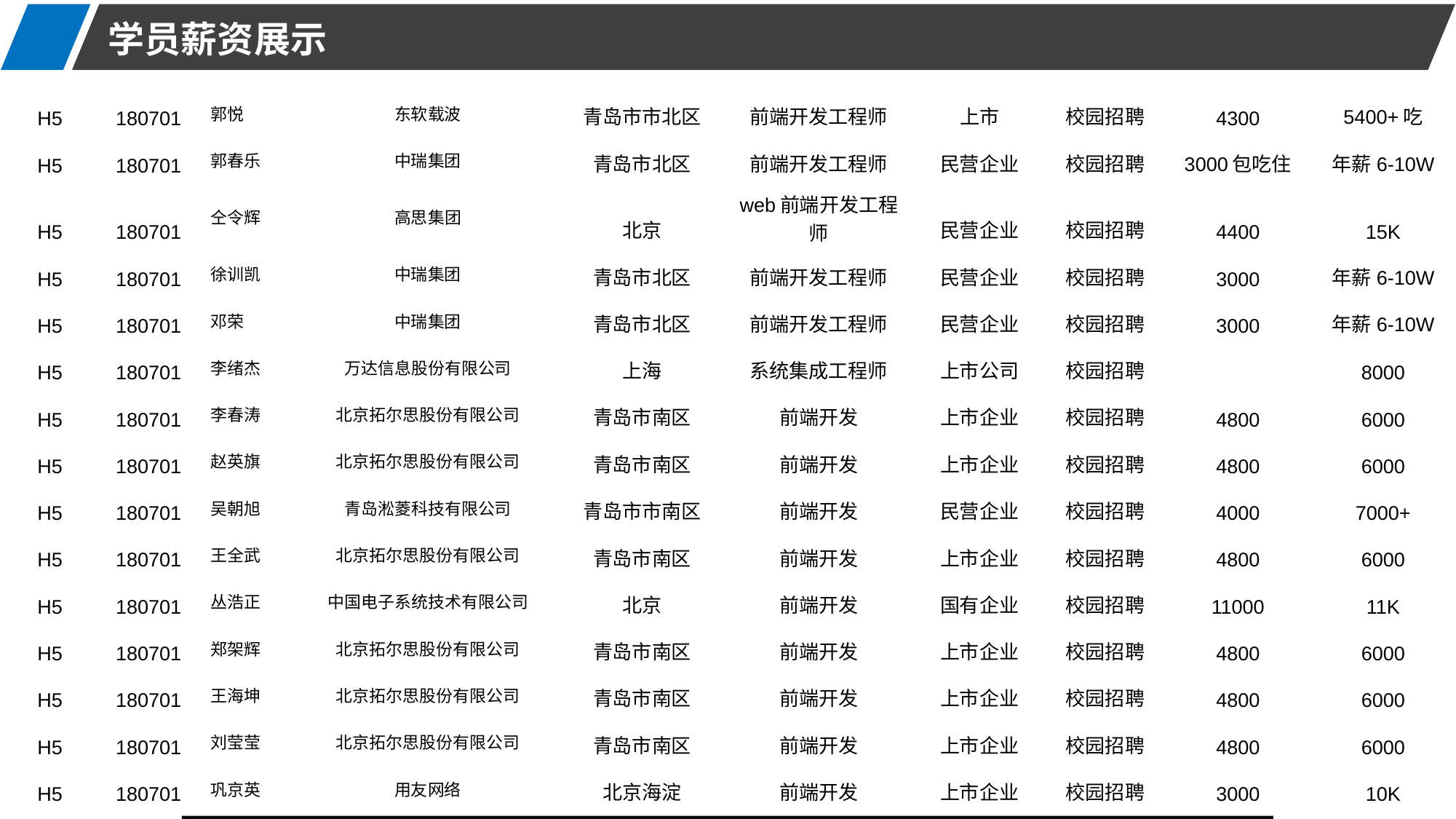

学员薪资展示
| H5 | 180701 | 郭悦 | 东软载波 | 青岛市市北区 | 前端开发工程师 | 上市 | 校园招聘 | 4300 | 5400+吃 |
| --- | --- | --- | --- | --- | --- | --- | --- | --- | --- |
| H5 | 180701 | 郭春乐 | 中瑞集团 | 青岛市北区 | 前端开发工程师 | 民营企业 | 校园招聘 | 3000包吃住 | 年薪6-10W |
| H5 | 180701 | 仝令辉 | 高思集团 | 北京 | web前端开发工程师 | 民营企业 | 校园招聘 | 4400 | 15K |
| H5 | 180701 | 徐训凯 | 中瑞集团 | 青岛市北区 | 前端开发工程师 | 民营企业 | 校园招聘 | 3000 | 年薪6-10W |
| H5 | 180701 | 邓荣 | 中瑞集团 | 青岛市北区 | 前端开发工程师 | 民营企业 | 校园招聘 | 3000 | 年薪6-10W |
| H5 | 180701 | 李绪杰 | 万达信息股份有限公司 | 上海 | 系统集成工程师 | 上市公司 | 校园招聘 |  | 8000 |
| H5 | 180701 | 李春涛 | 北京拓尔思股份有限公司 | 青岛市南区 | 前端开发 | 上市企业 | 校园招聘 | 4800 | 6000 |
| H5 | 180701 | 赵英旗 | 北京拓尔思股份有限公司 | 青岛市南区 | 前端开发 | 上市企业 | 校园招聘 | 4800 | 6000 |
| H5 | 180701 | 吴朝旭 | 青岛淞菱科技有限公司 | 青岛市市南区 | 前端开发 | 民营企业 | 校园招聘 | 4000 | 7000+ |
| H5 | 180701 | 王全武 | 北京拓尔思股份有限公司 | 青岛市南区 | 前端开发 | 上市企业 | 校园招聘 | 4800 | 6000 |
| H5 | 180701 | 丛浩正 | 中国电子系统技术有限公司 | 北京 | 前端开发 | 国有企业 | 校园招聘 | 11000 | 11K |
| H5 | 180701 | 郑架辉 | 北京拓尔思股份有限公司 | 青岛市南区 | 前端开发 | 上市企业 | 校园招聘 | 4800 | 6000 |
| H5 | 180701 | 王海坤 | 北京拓尔思股份有限公司 | 青岛市南区 | 前端开发 | 上市企业 | 校园招聘 | 4800 | 6000 |
| H5 | 180701 | 刘莹莹 | 北京拓尔思股份有限公司 | 青岛市南区 | 前端开发 | 上市企业 | 校园招聘 | 4800 | 6000 |
| H5 | 180701 | 巩京英 | 用友网络 | 北京海淀 | 前端开发 | 上市企业 | 校园招聘 | 3000 | 10K |